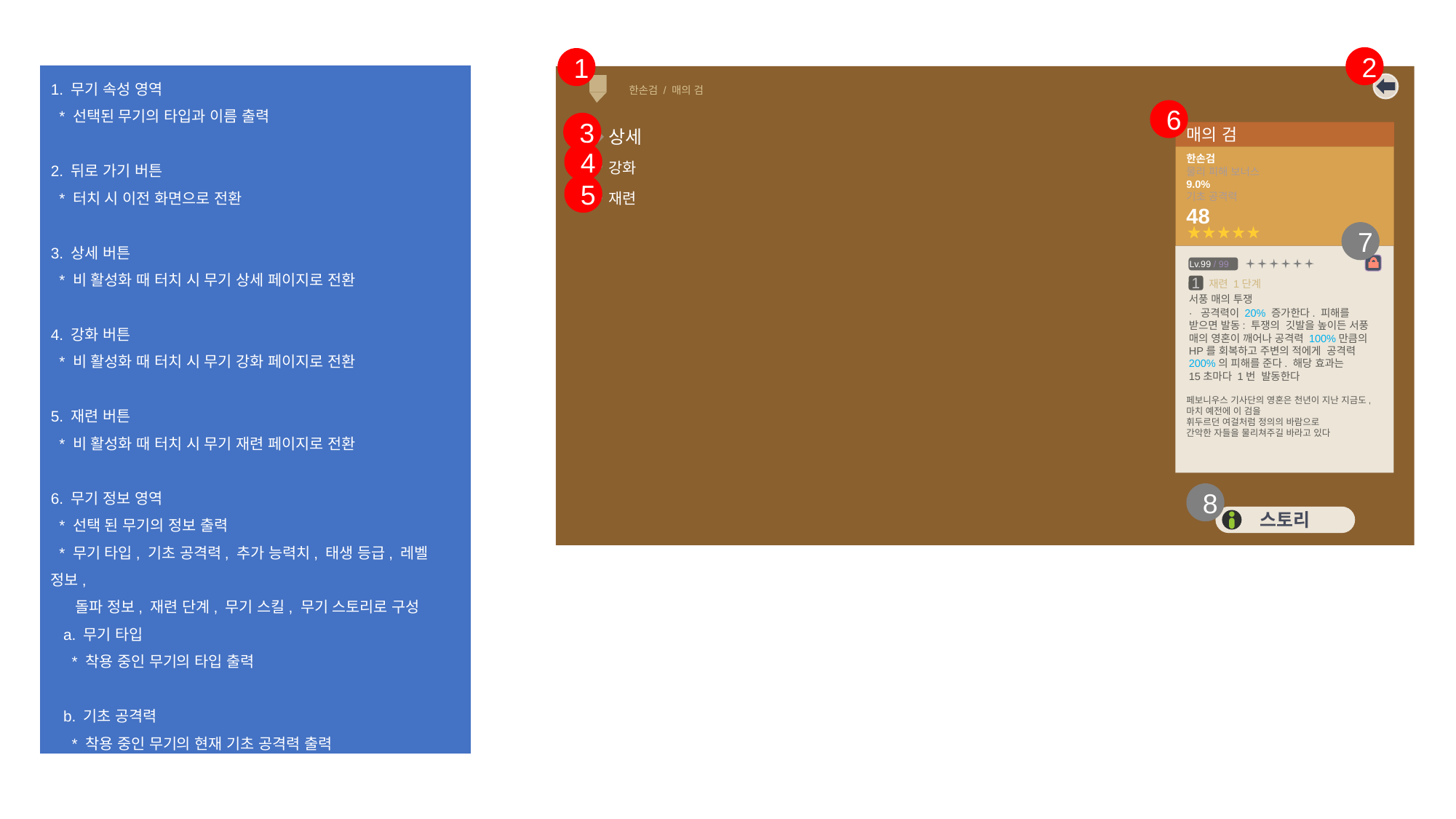

2
1
1. 무기 속성 영역
  * 선택된 무기의 타입과 이름 출력

2. 뒤로 가기 버튼
  * 터치 시 이전 화면으로 전환

3. 상세 버튼
  * 비 활성화 때 터치 시 무기 상세 페이지로 전환

4. 강화 버튼
  * 비 활성화 때 터치 시 무기 강화 페이지로 전환

5. 재련 버튼
  * 비 활성화 때 터치 시 무기 재련 페이지로 전환

6. 무기 정보 영역
  * 선택 된 무기의 정보 출력
  * 무기 타입, 기초 공격력, 추가 능력치, 태생 등급, 레벨 정보,
     돌파 정보, 재련 단계, 무기 스킬, 무기 스토리로 구성
   a. 무기 타입
     * 착용 중인 무기의 타입 출력

   b. 기초 공격력
     * 착용 중인 무기의 현재 기초 공격력 출력
     * 최대 숫자 4자리 출력

한손검 / 매의 검
6
3
상세
매의 검

4
한손검
물리 피해 보너스
9.0%
기초 공격력
48
강화

5
재련

7

Lv.99 / 99

재련 1단계
1
서풍 매의 투쟁
·  공격력이 20% 증가한다. 피해를
받으면 발동: 투쟁의  깃발을 높이든 서풍
매의 영혼이 깨어나 공격력 100%만큼의
HP를 회복하고 주변의 적에게  공격력 200%의 피해를 준다. 해당 효과는
15초마다 1번  발동한다
페보니우스 기사단의 영혼은 천년이 지난 지금도, 마치 예전에 이 검을
휘두르던 여걸처럼 정의의 바람으로
간악한 자들을 물리쳐주길 바라고 있다
8
스토리